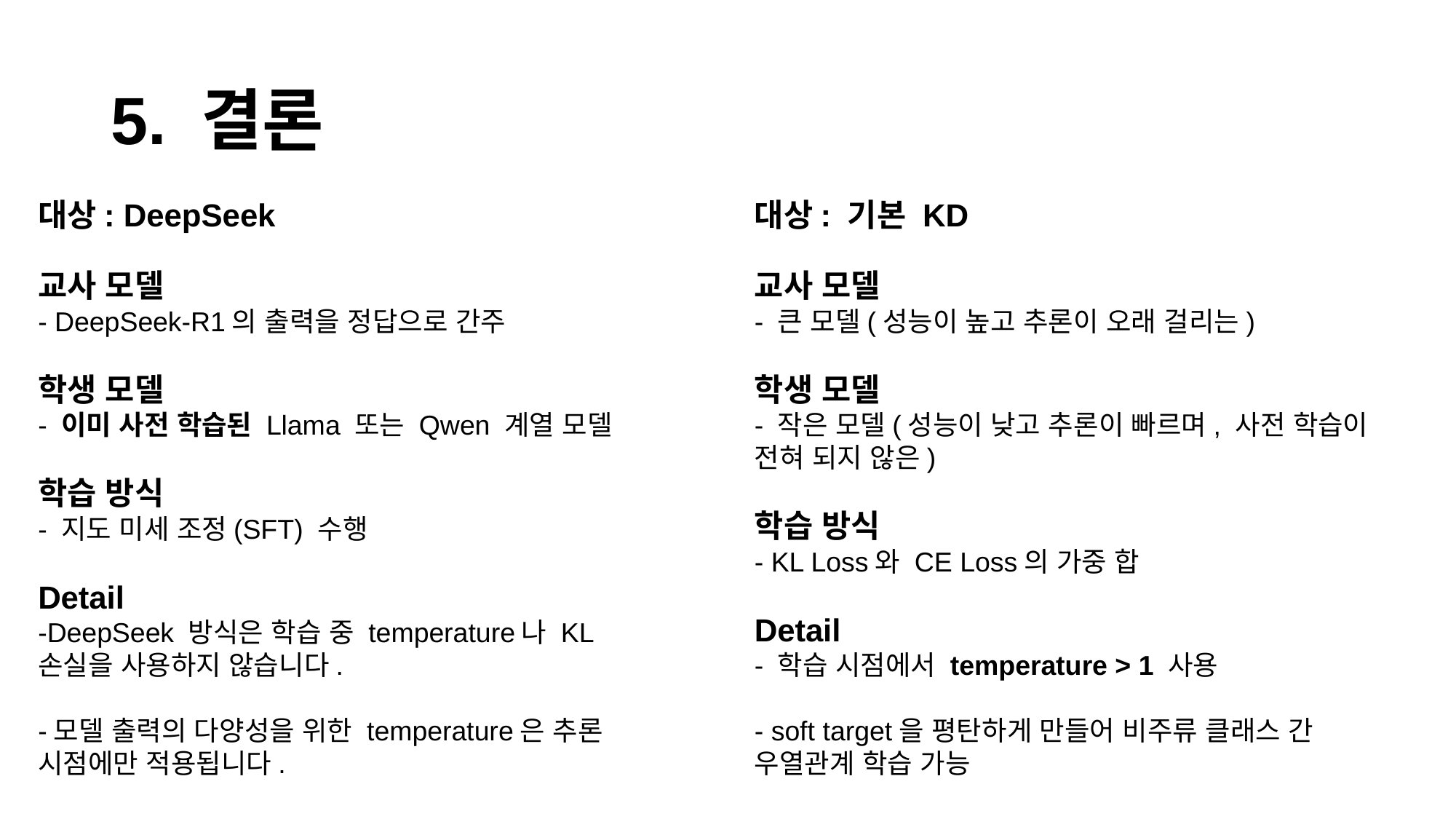

# 5. 결론
대상: DeepSeek
교사 모델
- DeepSeek-R1의 출력을 정답으로 간주

학생 모델
- 이미 사전 학습된 Llama 또는 Qwen 계열 모델

학습 방식
- 지도 미세 조정(SFT) 수행
Detail
-DeepSeek 방식은 학습 중 temperature나 KL 손실을 사용하지 않습니다.

-모델 출력의 다양성을 위한 temperature은 추론 시점에만 적용됩니다.
대상: 기본 KD
교사 모델
- 큰 모델(성능이 높고 추론이 오래 걸리는)

학생 모델
- 작은 모델(성능이 낮고 추론이 빠르며, 사전 학습이 전혀 되지 않은)

학습 방식
- KL Loss와 CE Loss의 가중 합
Detail
- 학습 시점에서 temperature > 1 사용

- soft target을 평탄하게 만들어 비주류 클래스 간 우열관계 학습 가능